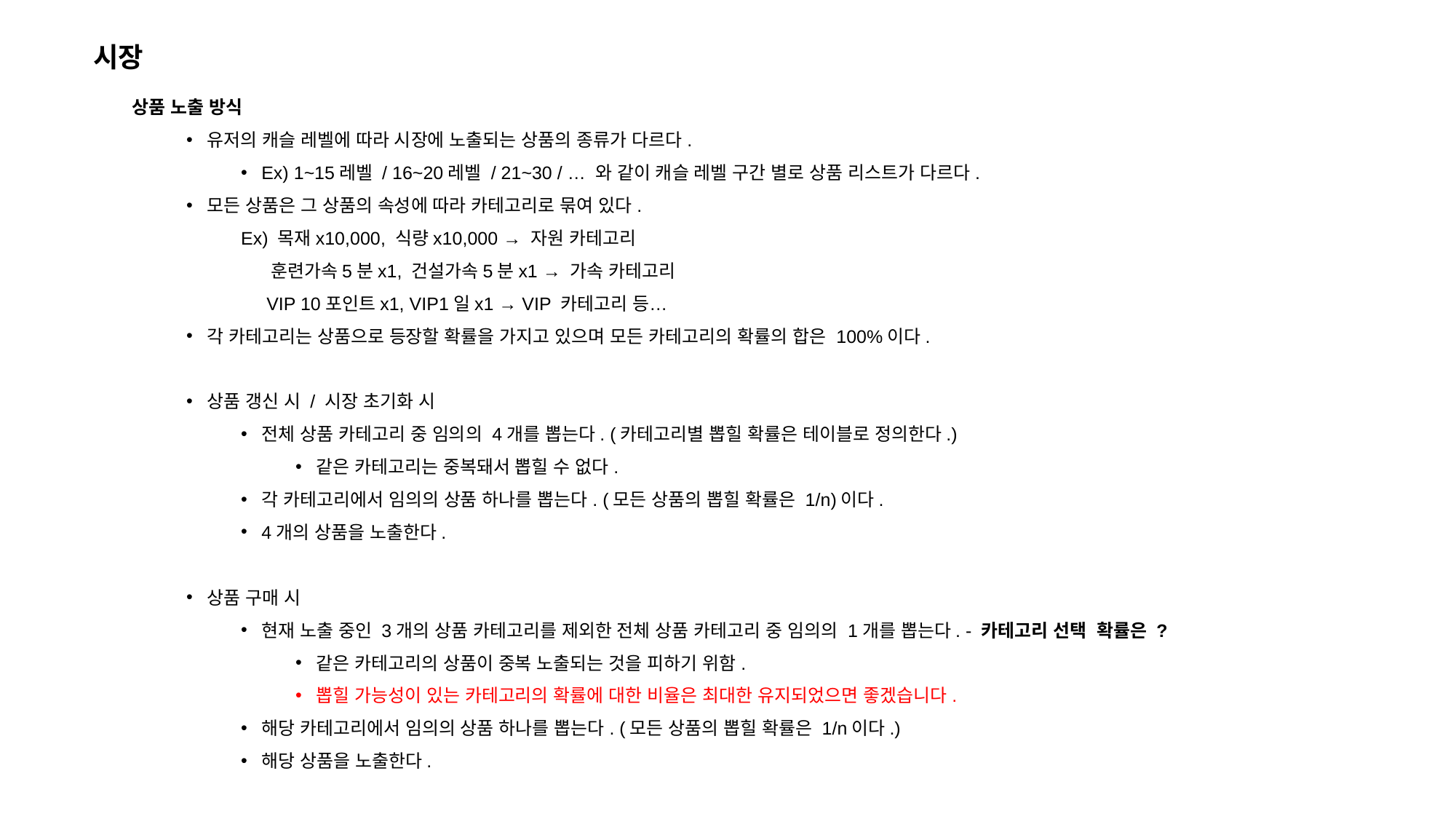

시장
상품 노출 방식
유저의 캐슬 레벨에 따라 시장에 노출되는 상품의 종류가 다르다.
Ex) 1~15레벨 / 16~20레벨 / 21~30 / … 와 같이 캐슬 레벨 구간 별로 상품 리스트가 다르다.
모든 상품은 그 상품의 속성에 따라 카테고리로 묶여 있다.
Ex) 목재x10,000, 식량x10,000 → 자원 카테고리
     훈련가속5분x1, 건설가속5분x1 → 가속 카테고리
     VIP 10포인트x1, VIP1일x1 → VIP 카테고리 등…
각 카테고리는 상품으로 등장할 확률을 가지고 있으며 모든 카테고리의 확률의 합은 100%이다.

상품 갱신 시 / 시장 초기화 시
전체 상품 카테고리 중 임의의 4개를 뽑는다. (카테고리별 뽑힐 확률은 테이블로 정의한다.)
같은 카테고리는 중복돼서 뽑힐 수 없다.
각 카테고리에서 임의의 상품 하나를 뽑는다. (모든 상품의 뽑힐 확률은 1/n)이다.
4개의 상품을 노출한다.

상품 구매 시
현재 노출 중인 3개의 상품 카테고리를 제외한 전체 상품 카테고리 중 임의의 1개를 뽑는다. - 카테고리 선택  확률은 ?
같은 카테고리의 상품이 중복 노출되는 것을 피하기 위함.
뽑힐 가능성이 있는 카테고리의 확률에 대한 비율은 최대한 유지되었으면 좋겠습니다.
해당 카테고리에서 임의의 상품 하나를 뽑는다. (모든 상품의 뽑힐 확률은 1/n이다.)
해당 상품을 노출한다.